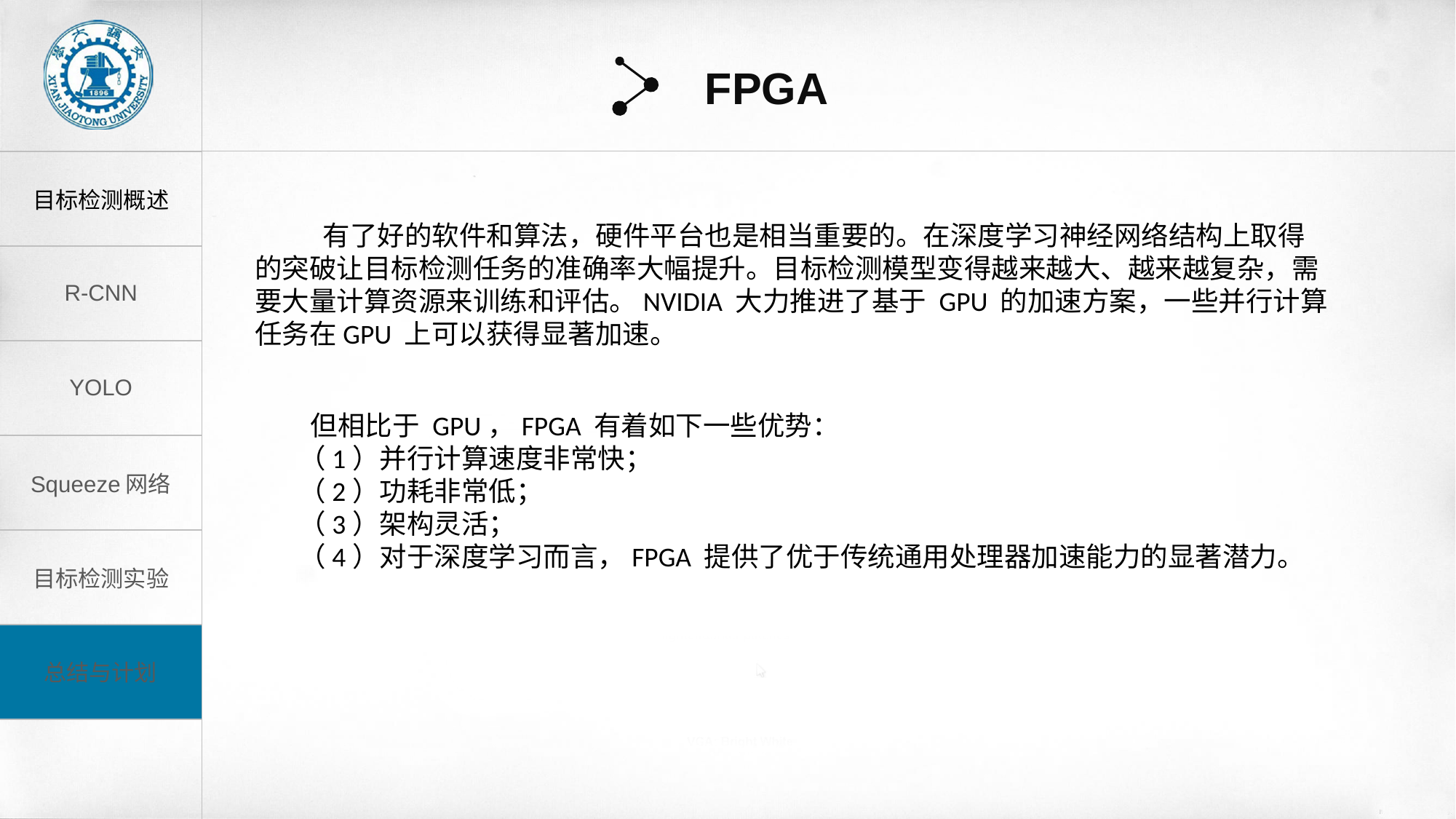

FPGA
          有了好的软件和算法，硬件平台也是相当重要的。在深度学习神经网络结构上取得的突破让目标检测任务的准确率大幅提升。目标检测模型变得越来越大、越来越复杂，需要大量计算资源来训练和评估。NVIDIA 大力推进了基于 GPU 的加速方案，一些并行计算任务在GPU 上可以获得显著加速。
        但相比于 GPU，FPGA 有着如下一些优势：
      （1）并行计算速度非常快；
      （2）功耗非常低；
      （3）架构灵活；
      （4）对于深度学习而言，FPGA 提供了优于传统通用处理器加速能力的显著潜力。